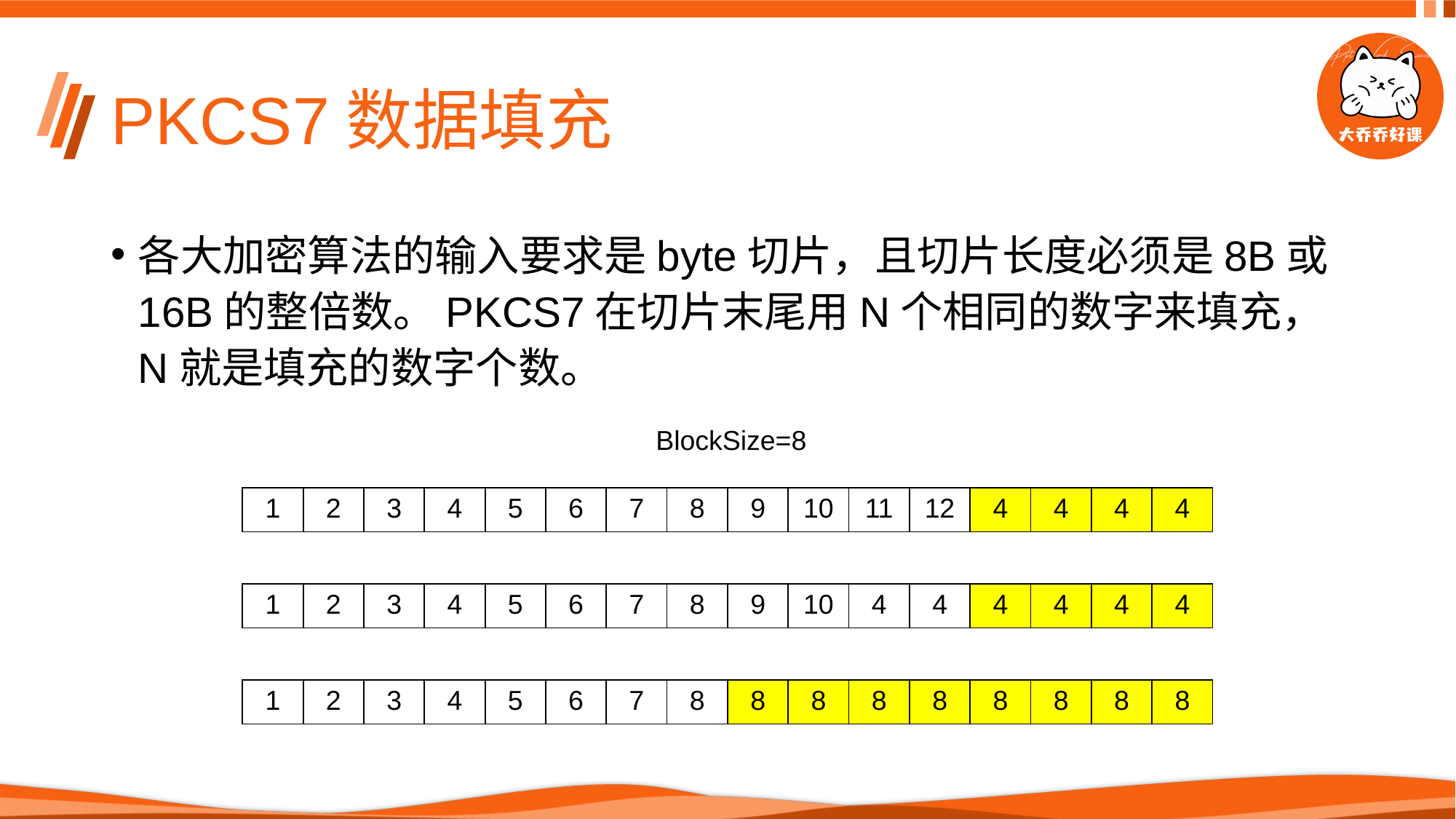

# PKCS7数据填充
各大加密算法的输入要求是byte切片，且切片长度必须是8B或16B的整倍数。PKCS7在切片末尾用N个相同的数字来填充，N就是填充的数字个数。
BlockSize=8
| 1 | 2 | 3 | 4 | 5 | 6 | 7 | 8 | 9 | 10 | 11 | 12 | 4 | 4 | 4 | 4 |
| --- | --- | --- | --- | --- | --- | --- | --- | --- | --- | --- | --- | --- | --- | --- | --- |
| 1 | 2 | 3 | 4 | 5 | 6 | 7 | 8 | 9 | 10 | 4 | 4 | 4 | 4 | 4 | 4 |
| --- | --- | --- | --- | --- | --- | --- | --- | --- | --- | --- | --- | --- | --- | --- | --- |
| 1 | 2 | 3 | 4 | 5 | 6 | 7 | 8 | 8 | 8 | 8 | 8 | 8 | 8 | 8 | 8 |
| --- | --- | --- | --- | --- | --- | --- | --- | --- | --- | --- | --- | --- | --- | --- | --- |